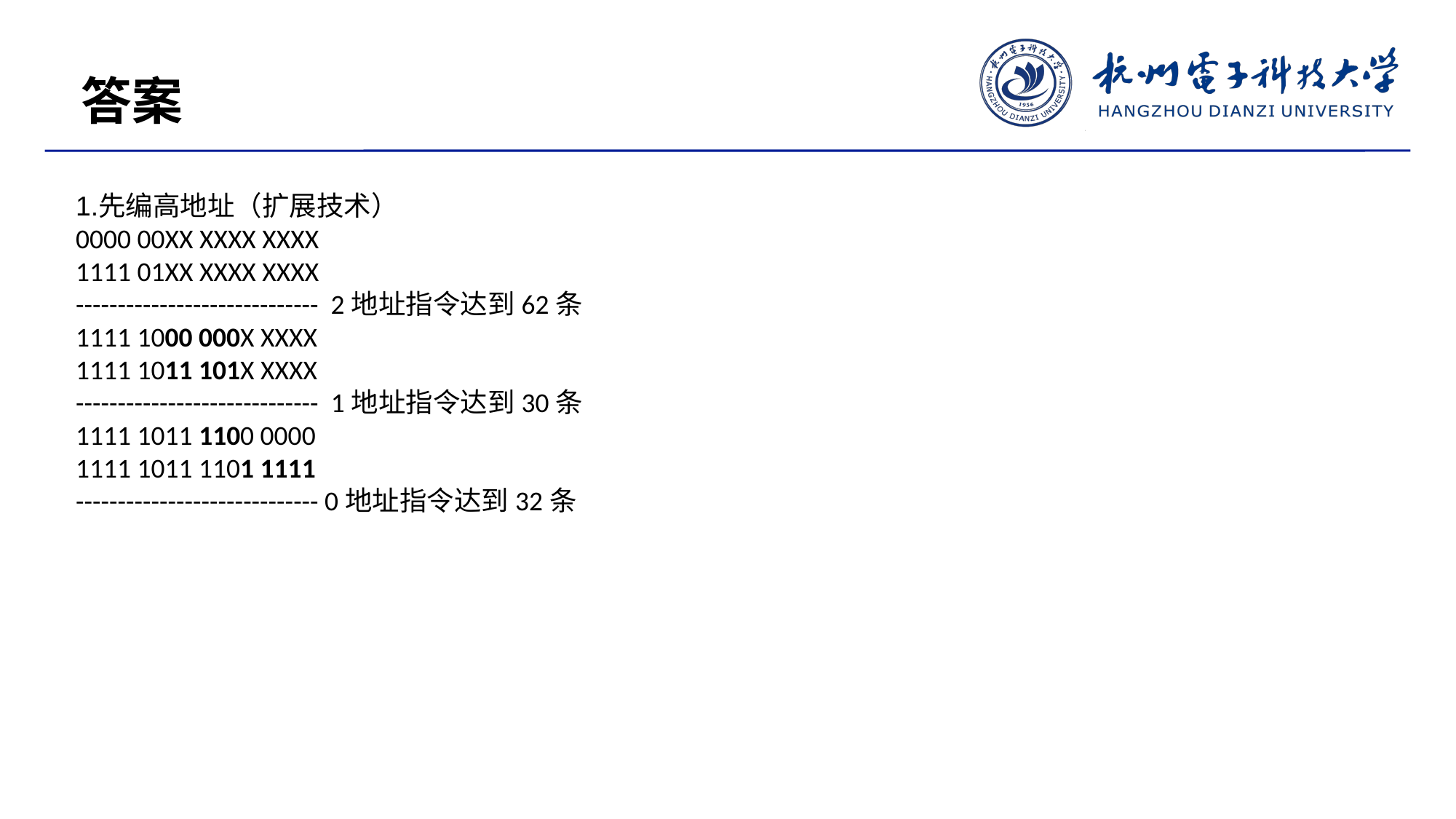

答案
先编高地址（扩展技术）
0000 00XX XXXX XXXX
1111 01XX XXXX XXXX
-----------------------------  2地址指令达到62条
1111 1000 000X XXXX
1111 1011 101X XXXX
-----------------------------  1地址指令达到30条
1111 1011 1100 0000
1111 1011 1101 1111
----------------------------- 0地址指令达到32条